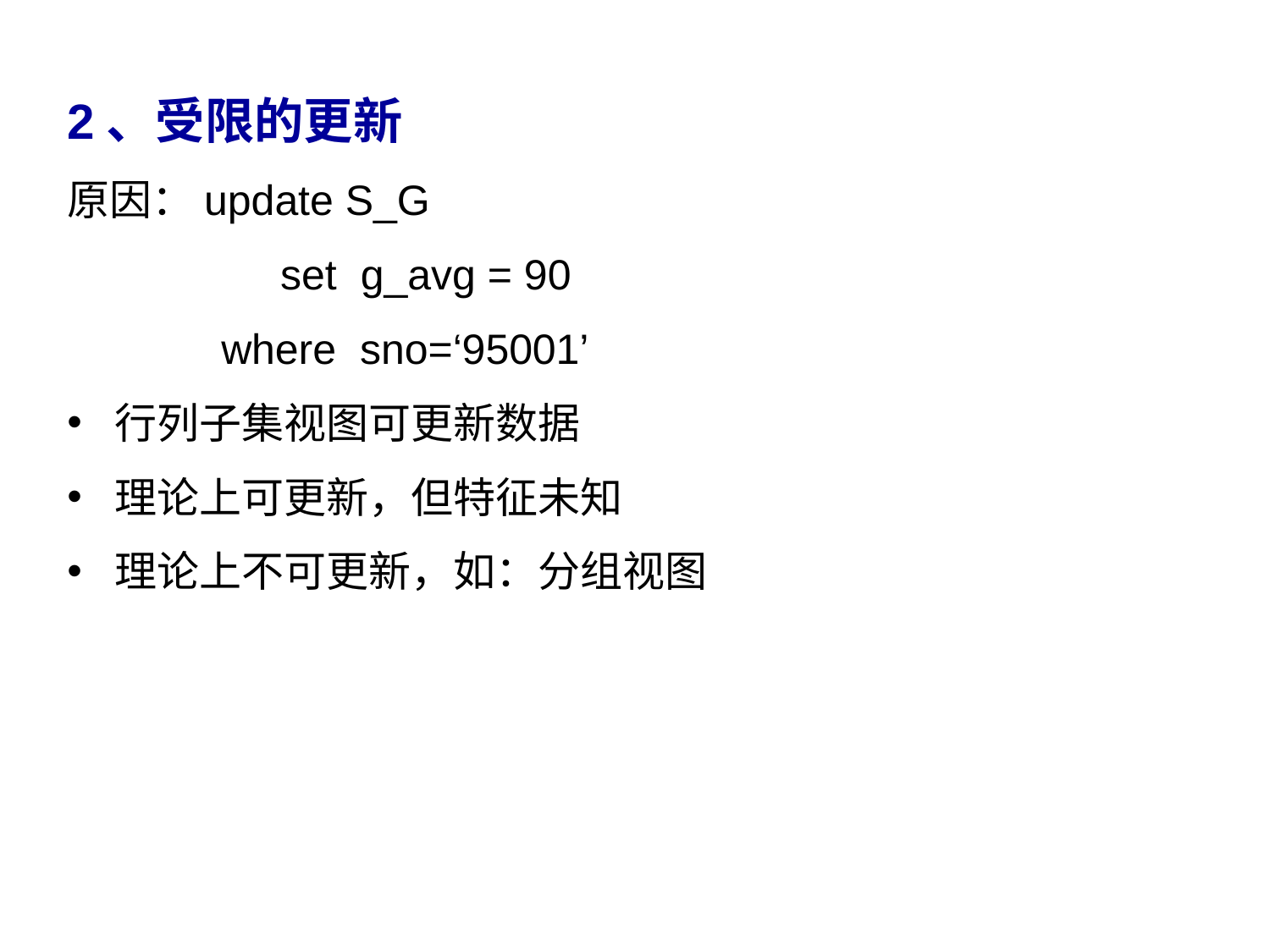

2、受限的更新
原因：update S_G
                  set  g_avg = 90
             where  sno=‘95001’
行列子集视图可更新数据
理论上可更新，但特征未知
理论上不可更新，如：分组视图